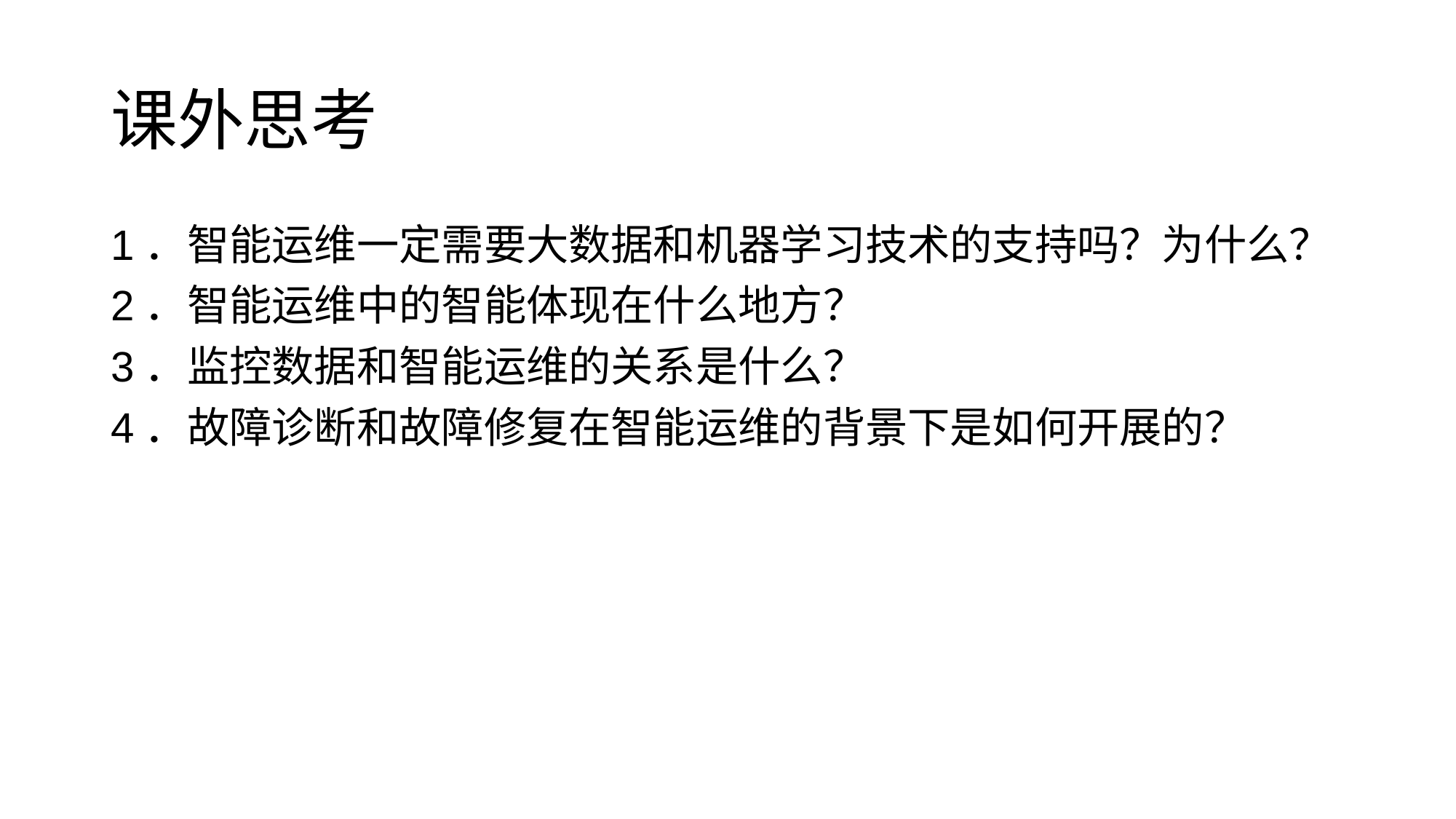

# 课外思考
1．智能运维一定需要大数据和机器学习技术的支持吗？为什么？
2．智能运维中的智能体现在什么地方？
3．监控数据和智能运维的关系是什么？
4．故障诊断和故障修复在智能运维的背景下是如何开展的？